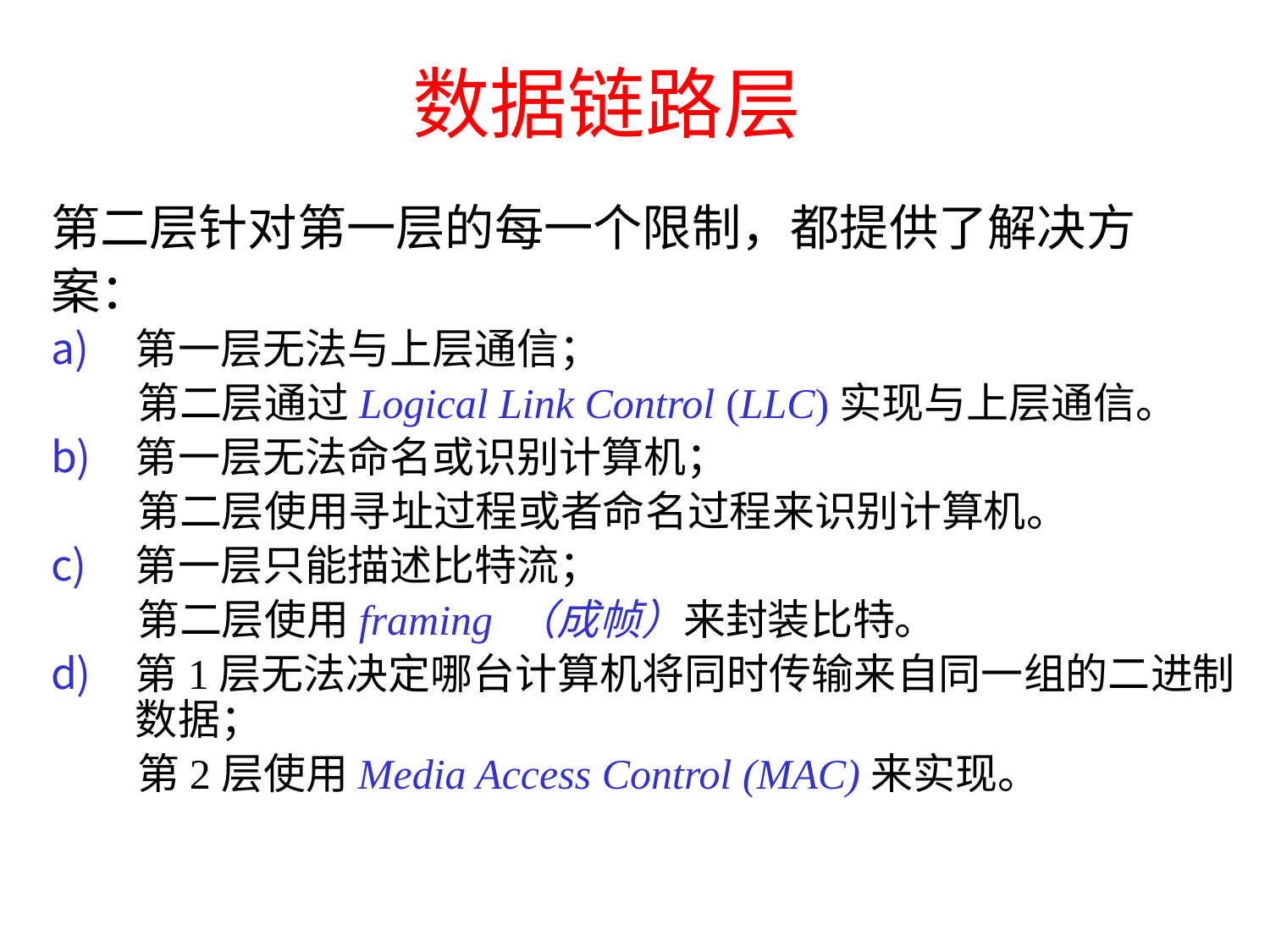

数据链路层
第二层针对第一层的每一个限制，都提供了解决方
案：
第一层无法与上层通信；
        第二层通过Logical Link Control (LLC)实现与上层通信。
第一层无法命名或识别计算机；
        第二层使用寻址过程或者命名过程来识别计算机。
第一层只能描述比特流；
        第二层使用framing （成帧）来封装比特。
第1层无法决定哪台计算机将同时传输来自同一组的二进制数据；
        第2层使用Media Access Control (MAC)来实现。